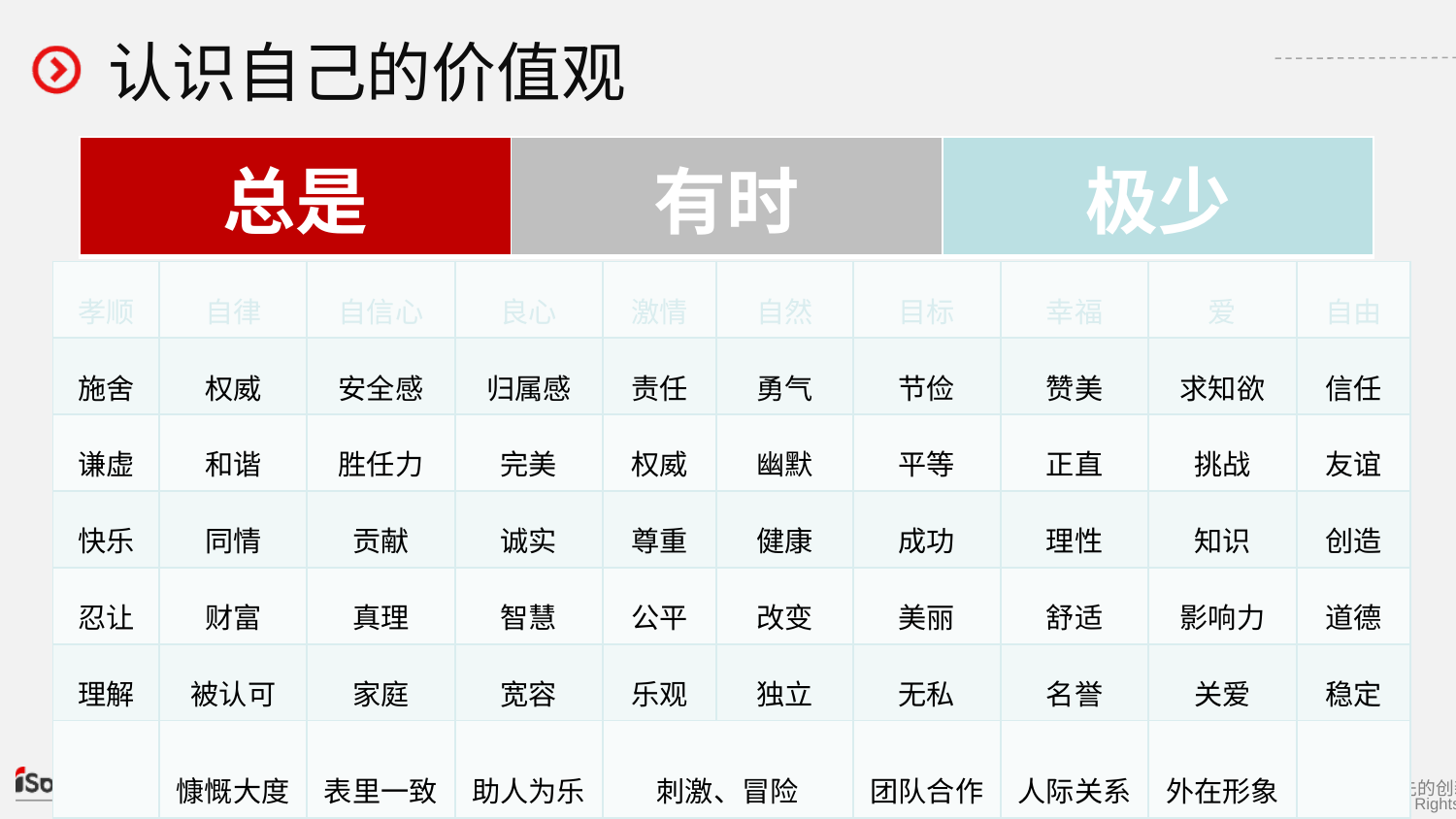

# 认识自己的价值观
| 总是 | 有时 | 极少 |
| --- | --- | --- |
| 孝顺 | 自律 | 自信心 | 良心 | 激情 | 自然 | 目标 | 幸福 | 爱 | 自由 |
| --- | --- | --- | --- | --- | --- | --- | --- | --- | --- |
| 施舍 | 权威 | 安全感 | 归属感 | 责任 | 勇气 | 节俭 | 赞美 | 求知欲 | 信任 |
| 谦虚 | 和谐 | 胜任力 | 完美 | 权威 | 幽默 | 平等 | 正直 | 挑战 | 友谊 |
| 快乐 | 同情 | 贡献 | 诚实 | 尊重 | 健康 | 成功 | 理性 | 知识 | 创造 |
| 忍让 | 财富 | 真理 | 智慧 | 公平 | 改变 | 美丽 | 舒适 | 影响力 | 道德 |
| 理解 | 被认可 | 家庭 | 宽容 | 乐观 | 独立 | 无私 | 名誉 | 关爱 | 稳定 |
|  | 慷慨大度 | 表里一致 | 助人为乐 | 刺激、冒险 |  | 团队合作 | 人际关系 | 外在形象 |  |